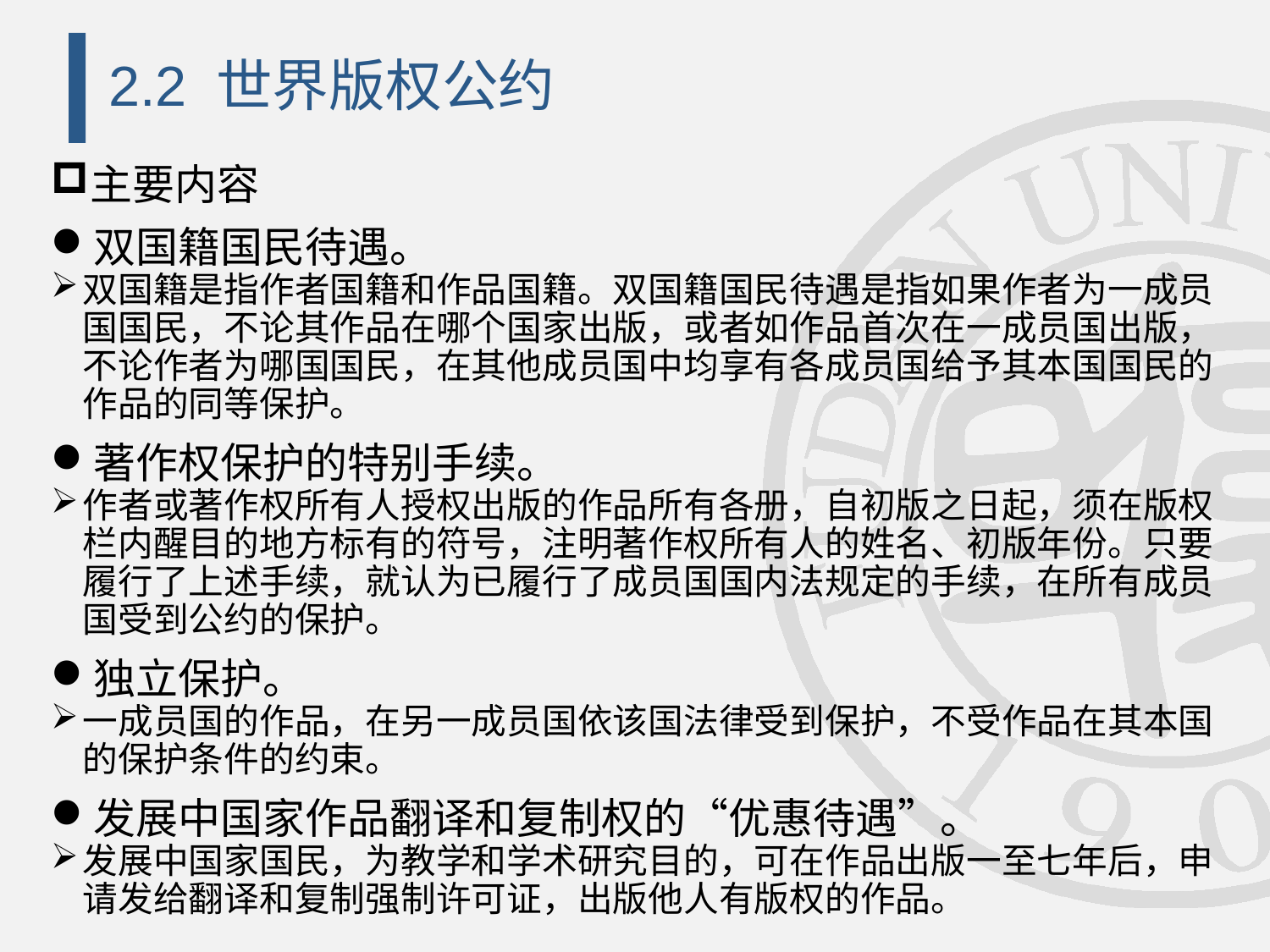

# 2.2 世界版权公约
主要内容
双国籍国民待遇。
双国籍是指作者国籍和作品国籍。双国籍国民待遇是指如果作者为一成员国国民，不论其作品在哪个国家出版，或者如作品首次在一成员国出版，不论作者为哪国国民，在其他成员国中均享有各成员国给予其本国国民的作品的同等保护。
著作权保护的特别手续。
作者或著作权所有人授权出版的作品所有各册，自初版之日起，须在版权栏内醒目的地方标有的符号，注明著作权所有人的姓名、初版年份。只要履行了上述手续，就认为已履行了成员国国内法规定的手续，在所有成员国受到公约的保护。
独立保护。
一成员国的作品，在另一成员国依该国法律受到保护，不受作品在其本国的保护条件的约束。
发展中国家作品翻译和复制权的“优惠待遇”。
发展中国家国民，为教学和学术研究目的，可在作品出版一至七年后，申请发给翻译和复制强制许可证，出版他人有版权的作品。